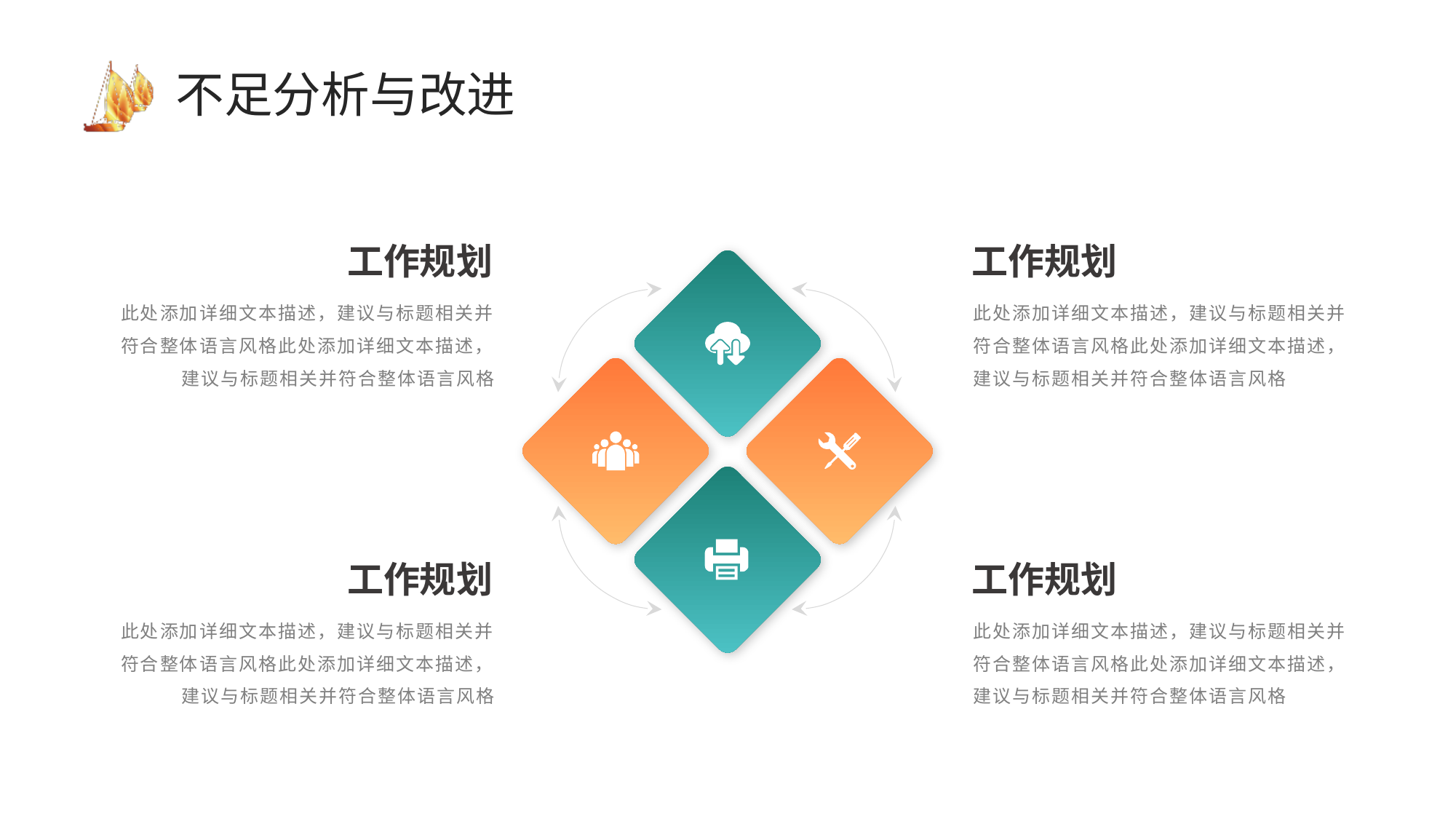

# 不足分析与改进
工作规划
工作规划

此处添加详细文本描述，建议与标题相关并符合整体语言风格此处添加详细文本描述，建议与标题相关并符合整体语言风格

此处添加详细文本描述，建议与标题相关并符合整体语言风格此处添加详细文本描述，建议与标题相关并符合整体语言风格

工作规划
工作规划

此处添加详细文本描述，建议与标题相关并符合整体语言风格此处添加详细文本描述，建议与标题相关并符合整体语言风格

此处添加详细文本描述，建议与标题相关并符合整体语言风格此处添加详细文本描述，建议与标题相关并符合整体语言风格